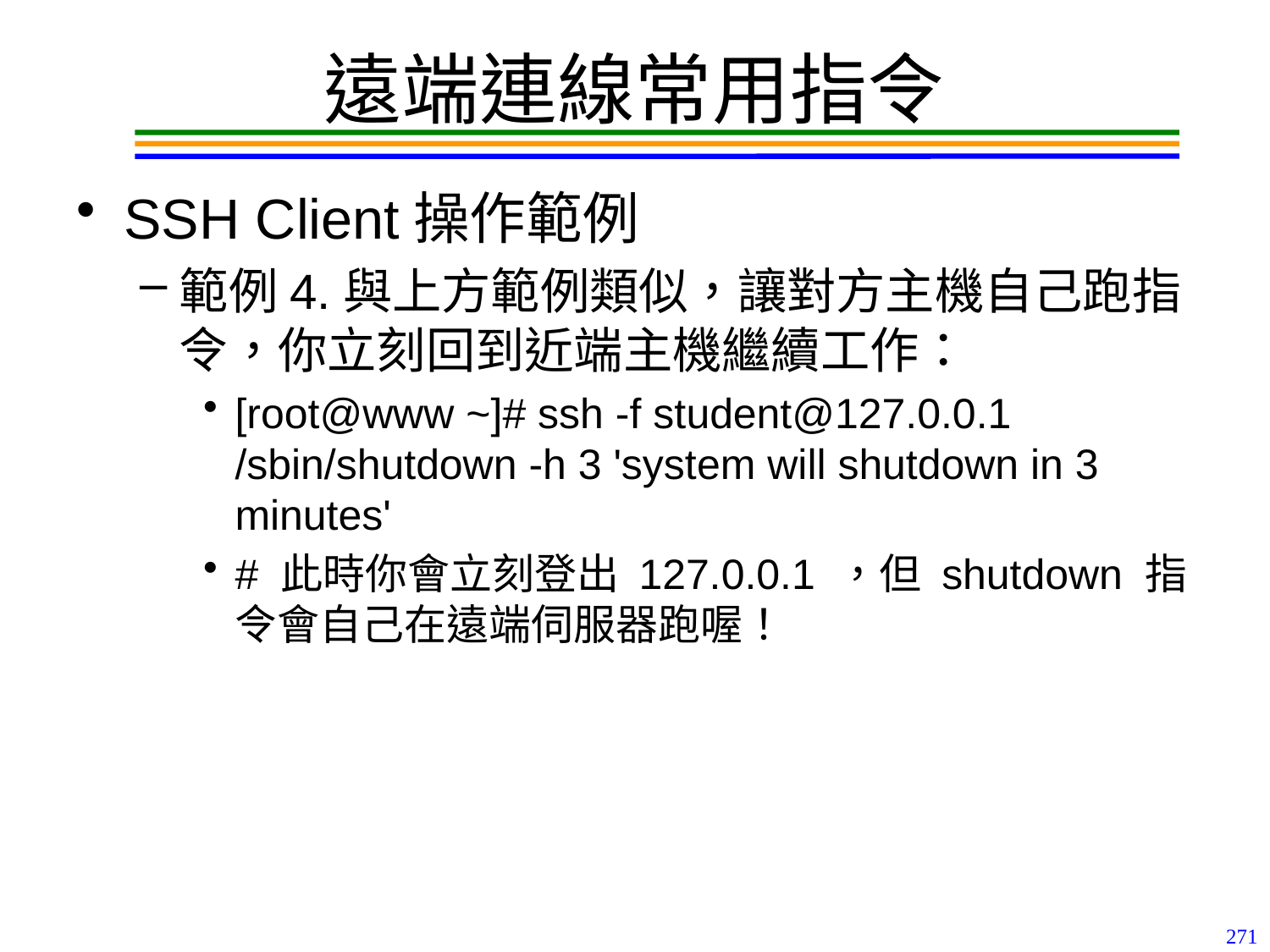

# 遠端連線常用指令
SSH Client操作範例
範例4.與上方範例類似，讓對方主機自己跑指令，你立刻回到近端主機繼續工作：
[root@www ~]# ssh -f student@127.0.0.1 /sbin/shutdown -h 3 'system will shutdown in 3 minutes'
# 此時你會立刻登出 127.0.0.1 ，但 shutdown 指令會自己在遠端伺服器跑喔！

271